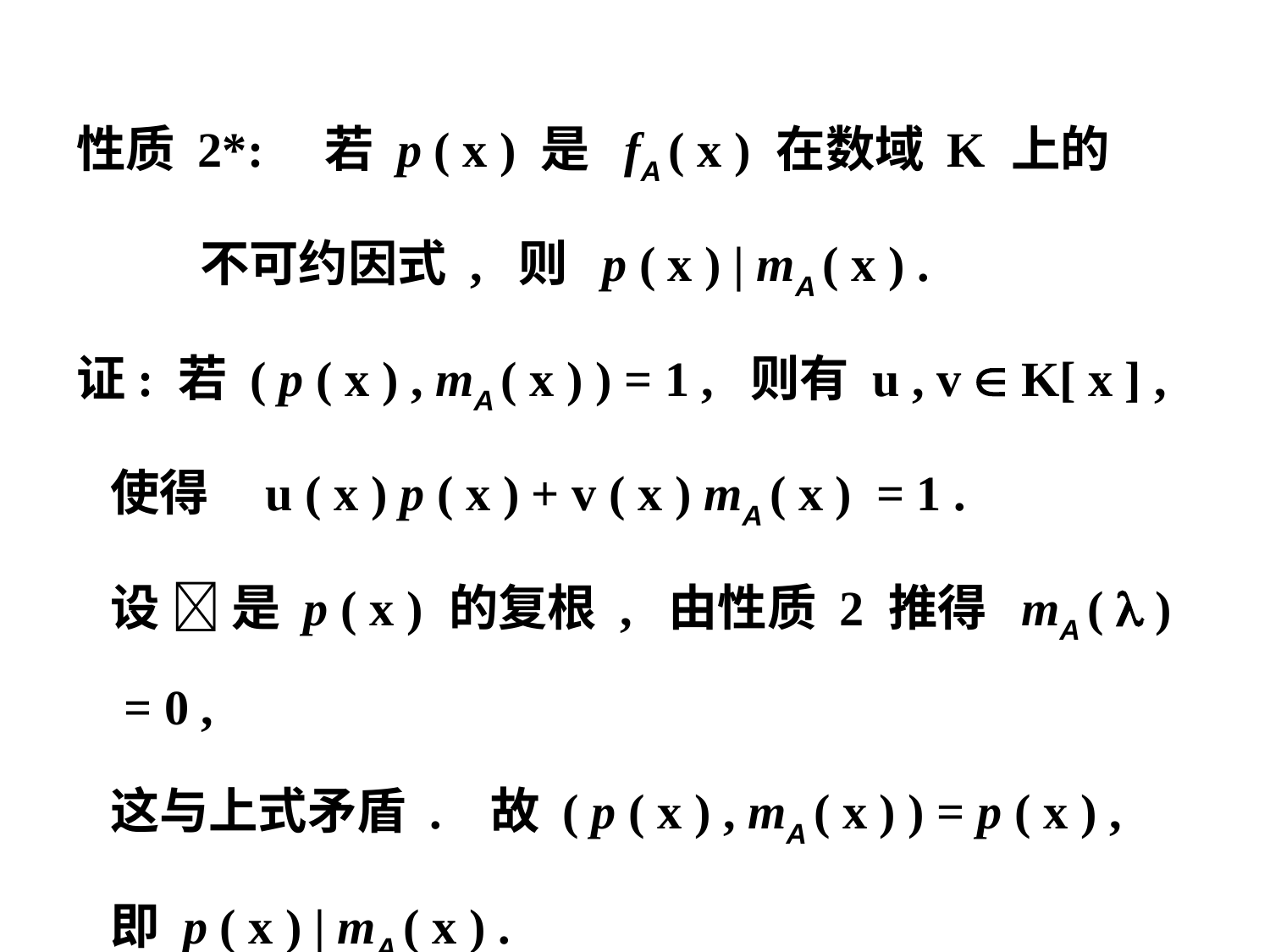

性质 2*:    若 p ( x ) 是  fA ( x ) 在数域 K 上的
          不可约因式 ,  则  p ( x ) | mA ( x ) .
证: 若 ( p ( x ) , mA ( x ) ) = 1 ,  则有 u , v ∈ K[ x ] ,
  使得    u ( x ) p ( x ) + v ( x ) mA ( x )  = 1 .
  设 λ 是 p ( x ) 的复根 ,  由性质 2 推得  mA ( λ ) = 0 ,
  这与上式矛盾 .   故 ( p ( x ) , mA ( x ) ) = p ( x ) ,
  即 p ( x ) | mA ( x ) .